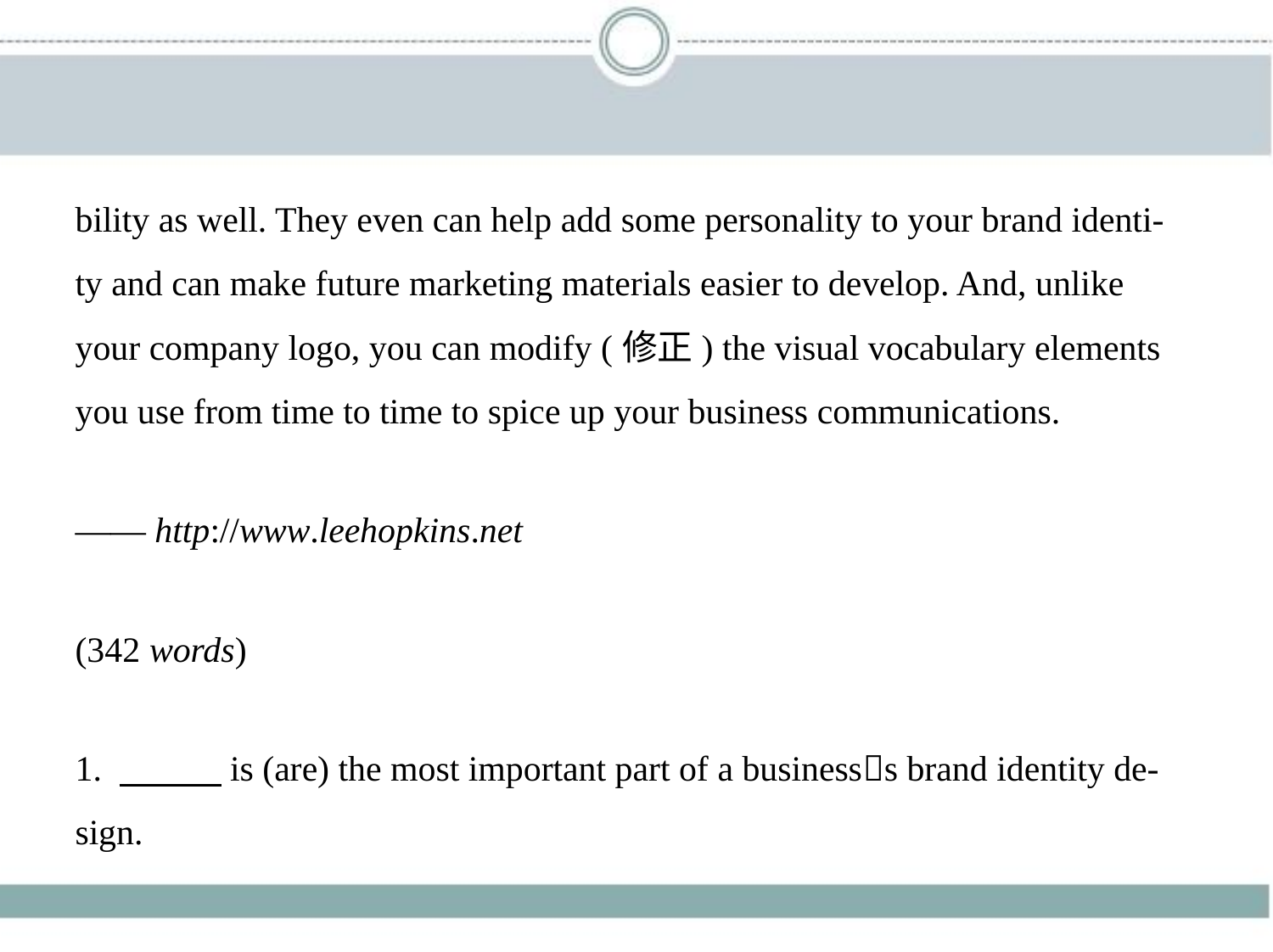

bility as well. They even can help add some personality to your brand identi-
ty and can make future marketing materials easier to develop. And, unlike
your company logo, you can modify (修正) the visual vocabulary elements
you use from time to time to spice up your business communications.
—— http://www.leehopkins.net
(342 words)
1. 　　    is (are) the most important part of a business􀆳s brand identity de-
sign.